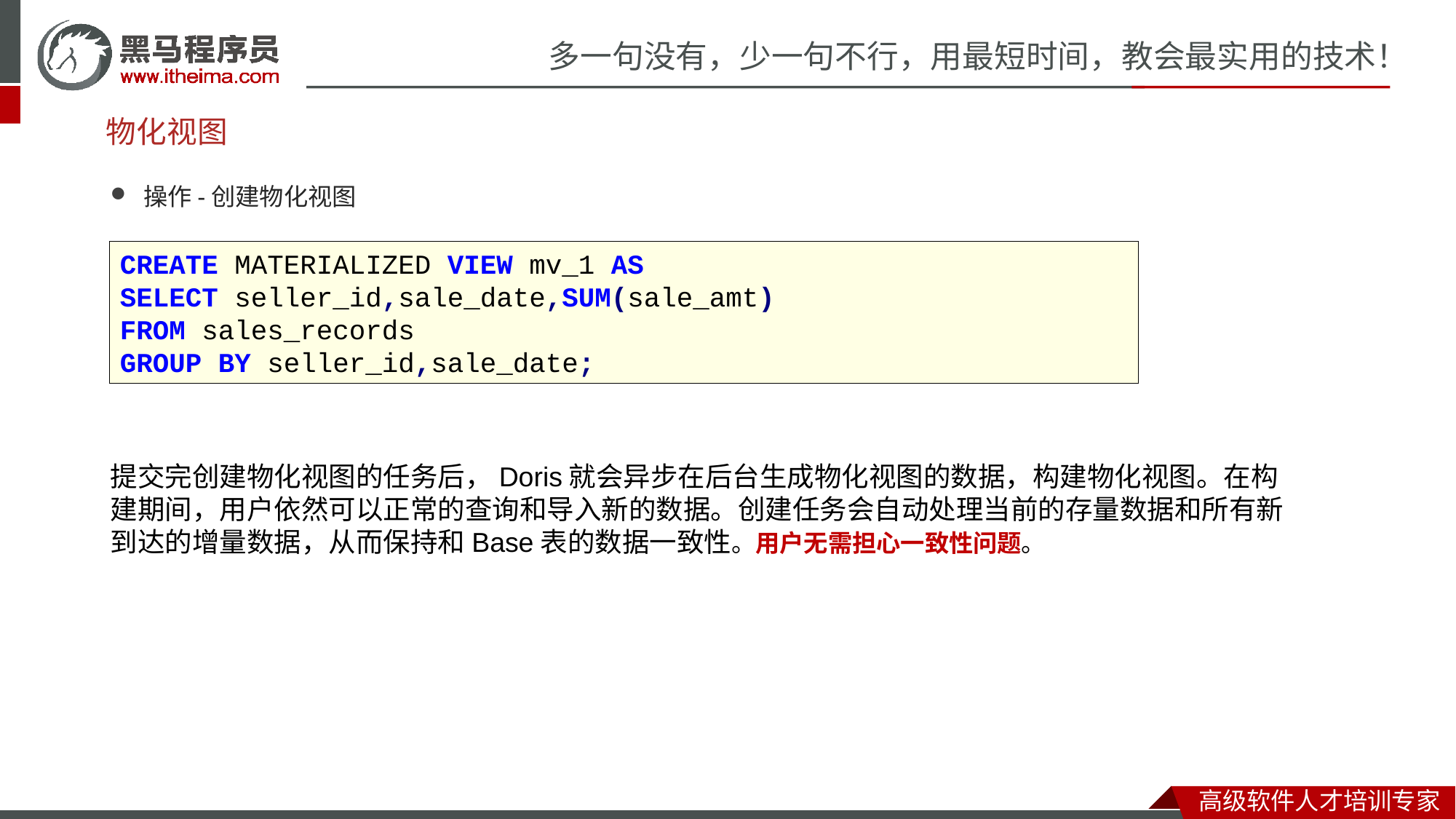

# 物化视图
操作-创建物化视图
CREATE MATERIALIZED VIEW mv_1 AS
SELECT seller_id,sale_date,SUM(sale_amt)
FROM sales_records
GROUP BY seller_id,sale_date;
提交完创建物化视图的任务后，Doris就会异步在后台生成物化视图的数据，构建物化视图。在构建期间，用户依然可以正常的查询和导入新的数据。创建任务会自动处理当前的存量数据和所有新到达的增量数据，从而保持和Base表的数据一致性。用户无需担心一致性问题。